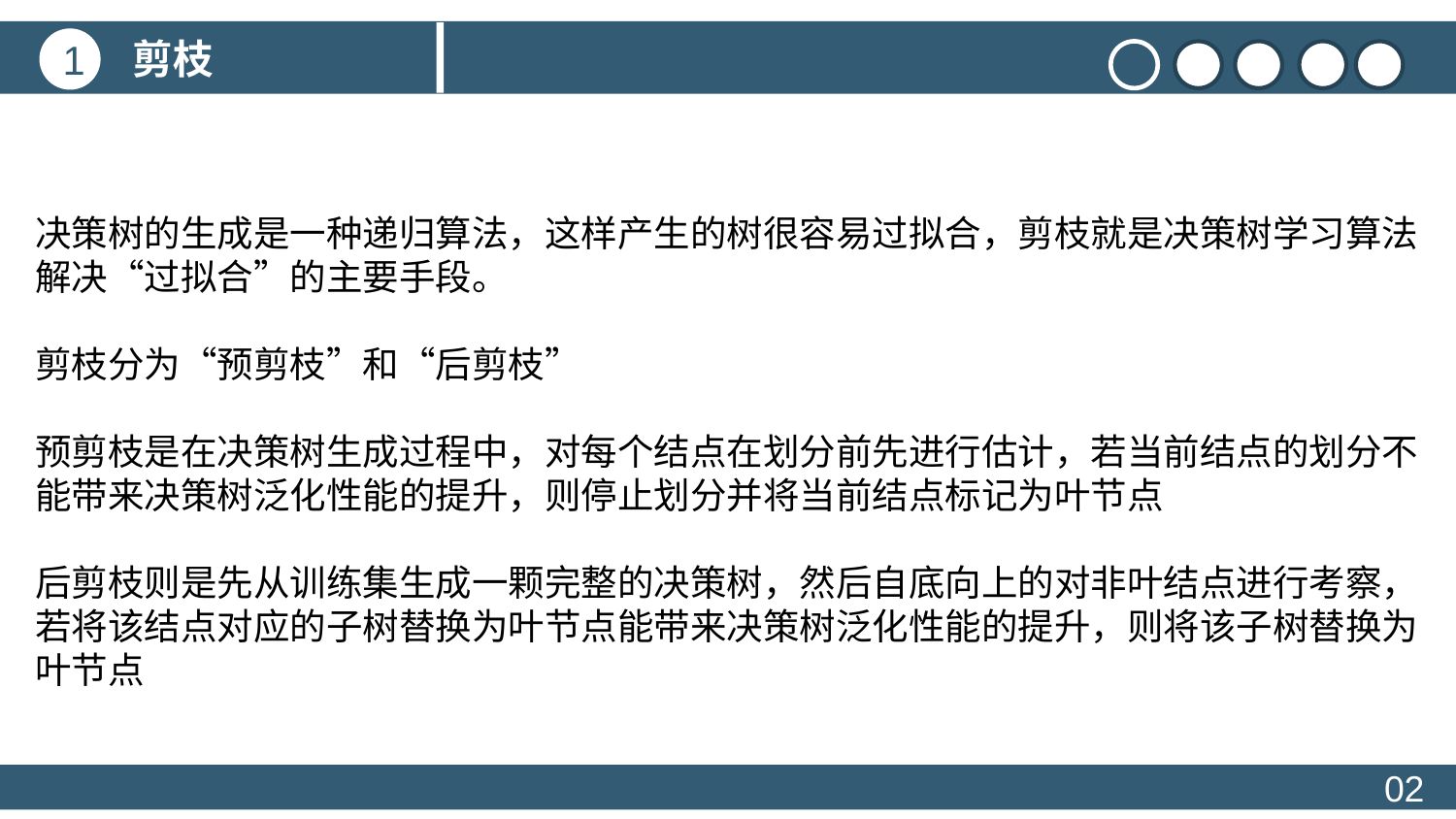

剪枝
1

决策树的生成是一种递归算法，这样产生的树很容易过拟合，剪枝就是决策树学习算法解决“过拟合”的主要手段。

剪枝分为“预剪枝”和“后剪枝”

预剪枝是在决策树生成过程中，对每个结点在划分前先进行估计，若当前结点的划分不能带来决策树泛化性能的提升，则停止划分并将当前结点标记为叶节点

后剪枝则是先从训练集生成一颗完整的决策树，然后自底向上的对非叶结点进行考察，若将该结点对应的子树替换为叶节点能带来决策树泛化性能的提升，则将该子树替换为叶节点

02